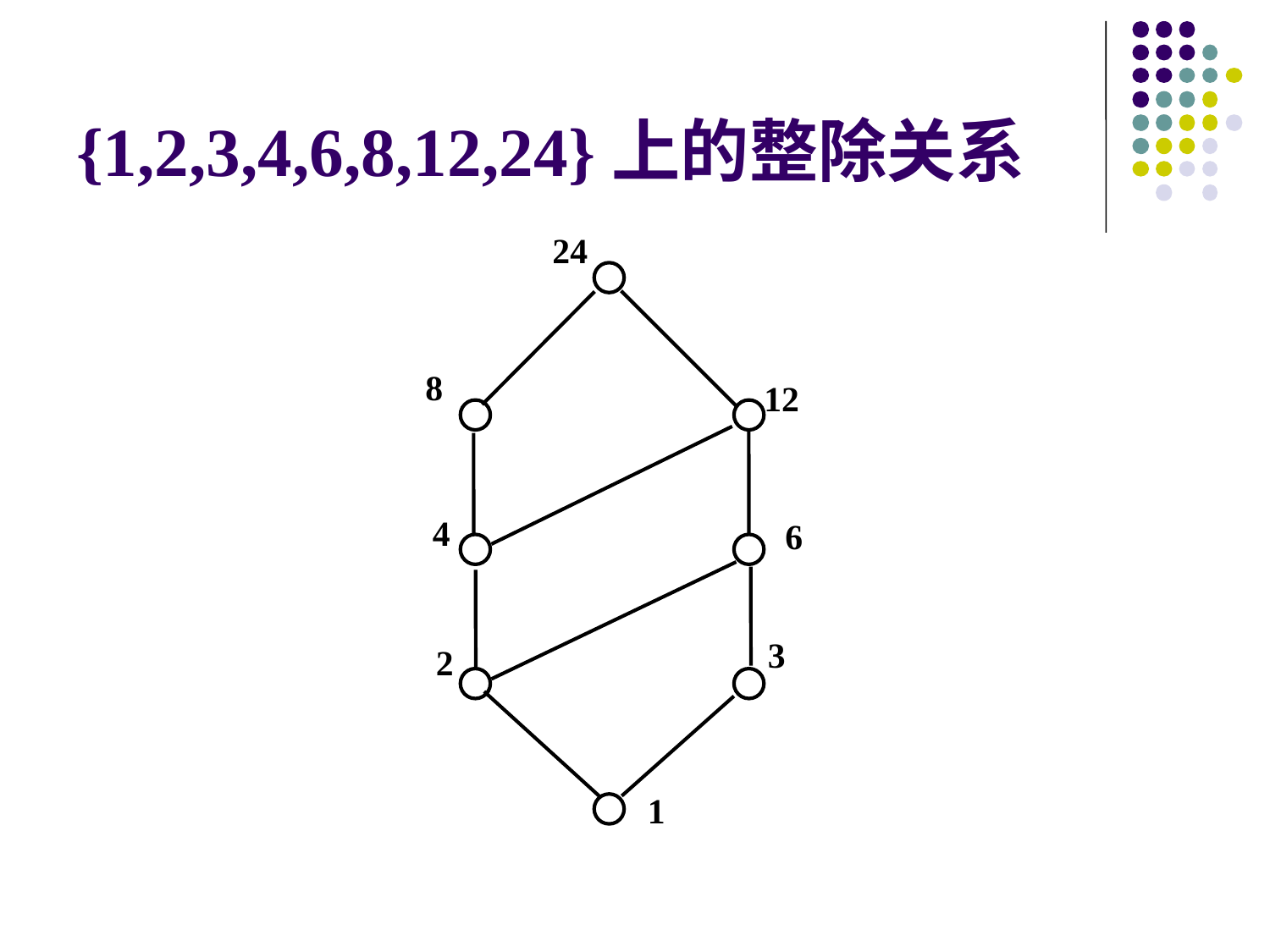

# {1,2,3,4,6,8,12,24}上的整除关系
24

8
12

4
6

3
2

1